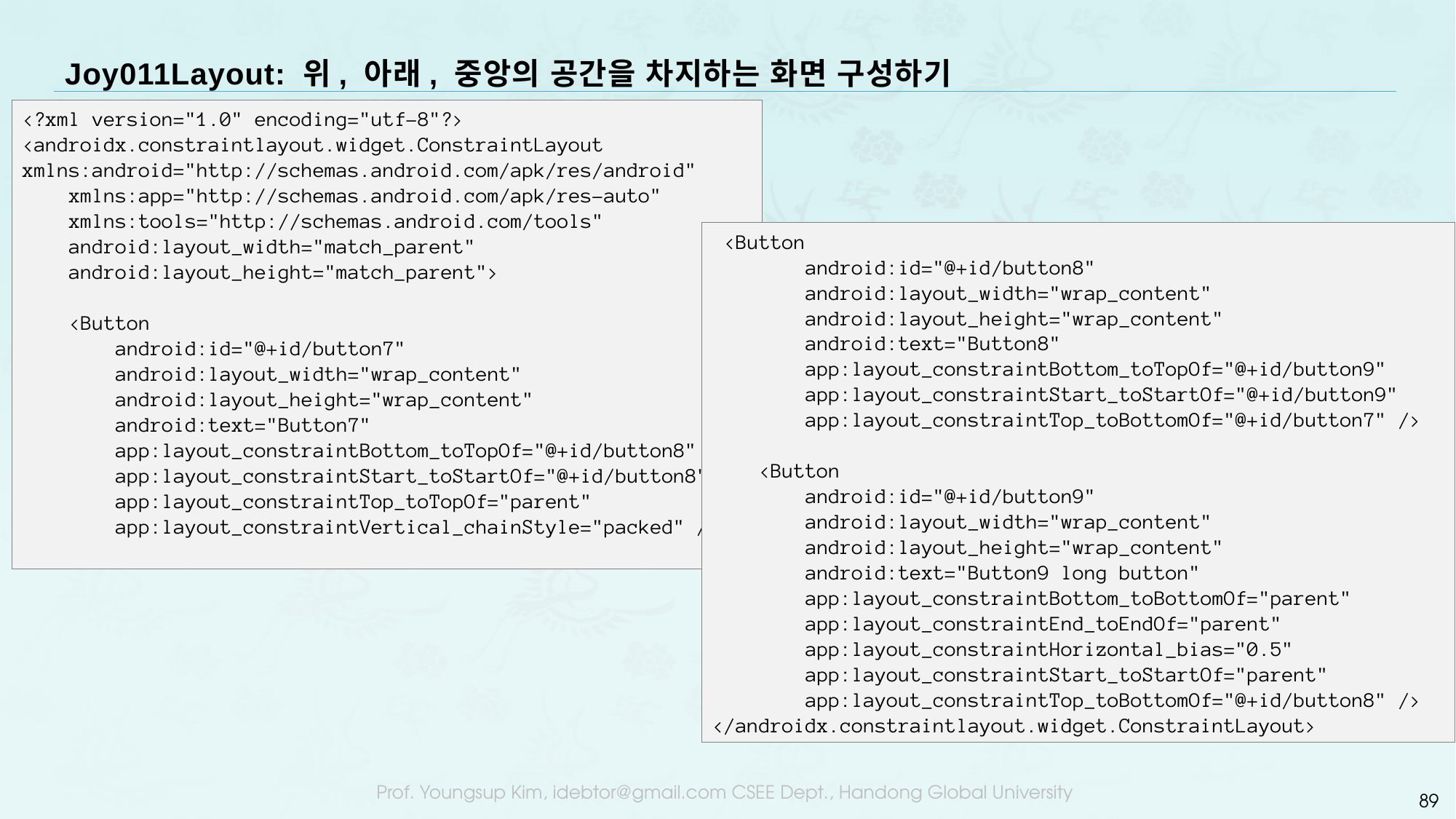

# Joy011Layout: 위, 아래, 중앙의 공간을 차지하는 화면 구성하기
<?xml version="1.0" encoding="utf-8"?>
<androidx.constraintlayout.widget.ConstraintLayout xmlns:android="http://schemas.android.com/apk/res/android"
    xmlns:app="http://schemas.android.com/apk/res-auto"
    xmlns:tools="http://schemas.android.com/tools"
    android:layout_width="match_parent"
    android:layout_height="match_parent">

    <Button
        android:id="@+id/button7"
        android:layout_width="wrap_content"
        android:layout_height="wrap_content"
        android:text="Button7"
        app:layout_constraintBottom_toTopOf="@+id/button8"
        app:layout_constraintStart_toStartOf="@+id/button8"
        app:layout_constraintTop_toTopOf="parent"
        app:layout_constraintVertical_chainStyle="packed" />

 <Button
        android:id="@+id/button8"
        android:layout_width="wrap_content"
        android:layout_height="wrap_content"
        android:text="Button8"
        app:layout_constraintBottom_toTopOf="@+id/button9"
        app:layout_constraintStart_toStartOf="@+id/button9"
        app:layout_constraintTop_toBottomOf="@+id/button7" />

    <Button
        android:id="@+id/button9"
        android:layout_width="wrap_content"
        android:layout_height="wrap_content"
        android:text="Button9 long button"
        app:layout_constraintBottom_toBottomOf="parent"
        app:layout_constraintEnd_toEndOf="parent"
        app:layout_constraintHorizontal_bias="0.5"
        app:layout_constraintStart_toStartOf="parent"
        app:layout_constraintTop_toBottomOf="@+id/button8" />
</androidx.constraintlayout.widget.ConstraintLayout>
89